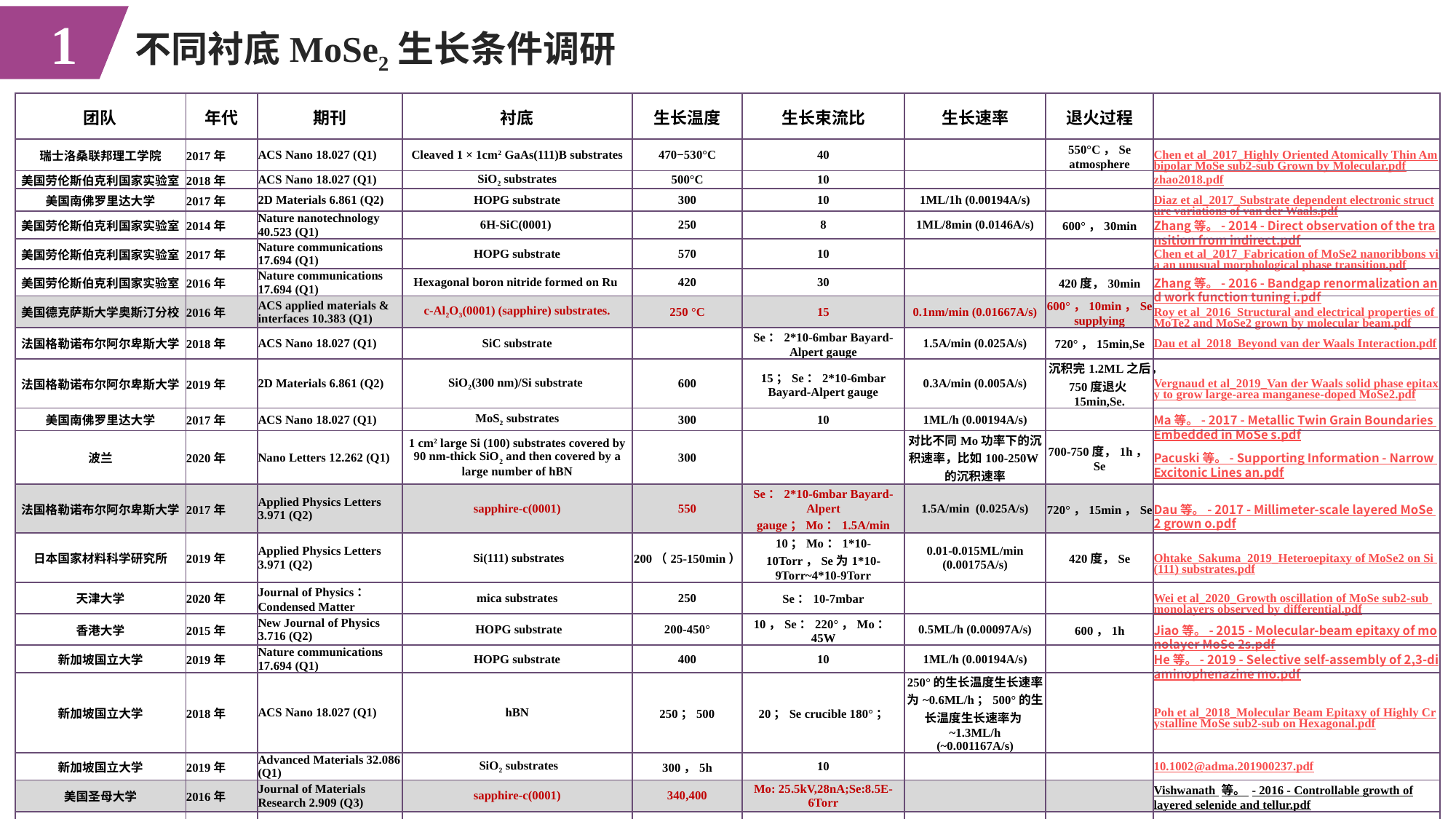

1
不同衬底MoSe2生长条件调研
| 团队 | 年代 | 期刊 | 衬底 | 生长温度 | 生长束流比 | 生长速率 | 退火过程 |  |
| --- | --- | --- | --- | --- | --- | --- | --- | --- |
| 瑞士洛桑联邦理工学院 | 2017年 | ACS Nano 18.027 (Q1) | Cleaved 1 × 1cm2 GaAs(111)B substrates | 470−530°C | 40 |  | 550°C，Se atmosphere | Chen et al\_2017\_Highly Oriented Atomically Thin Ambipolar MoSe sub2-sub Grown by Molecular.pdf |
| 美国劳伦斯伯克利国家实验室 | 2018年 | ACS Nano 18.027 (Q1) | SiO2 substrates | 500°C | 10 |  |  | zhao2018.pdf |
| 美国南佛罗里达大学 | 2017年 | 2D Materials 6.861 (Q2) | HOPG substrate | 300 | 10 | 1ML/1h (0.00194A/s) |  | Diaz et al\_2017\_Substrate dependent electronic structure variations of van der Waals.pdf |
| 美国劳伦斯伯克利国家实验室 | 2014年 | Nature nanotechnology 40.523 (Q1) | 6H-SiC(0001) | 250 | 8 | 1ML/8min (0.0146A/s) | 600°，30min | Zhang 等。 - 2014 - Direct observation of the transition from indirect.pdf |
| 美国劳伦斯伯克利国家实验室 | 2017年 | Nature communications 17.694 (Q1) | HOPG substrate | 570 | 10 |  |  | Chen et al\_2017\_Fabrication of MoSe2 nanoribbons via an unusual morphological phase transition.pdf |
| 美国劳伦斯伯克利国家实验室 | 2016年 | Nature communications 17.694 (Q1) | Hexagonal boron nitride formed on Ru | 420 | 30 |  | 420度，30min | Zhang 等。 - 2016 - Bandgap renormalization and work function tuning i.pdf |
| 美国德克萨斯大学奥斯汀分校 | 2016年 | ACS applied materials & interfaces 10.383 (Q1) | c-Al2O3(0001) (sapphire) substrates. | 250 °C | 15 | 0.1nm/min (0.01667A/s) | 600°，10min，Se supplying | Roy et al\_2016\_Structural and electrical properties of MoTe2 and MoSe2 grown by molecular beam.pdf |
| 法国格勒诺布尔阿尔卑斯大学 | 2018年 | ACS Nano 18.027 (Q1) | SiC substrate |  | Se：2\*10-6mbar Bayard-Alpert gauge | 1.5A/min (0.025A/s) | 720°，15min,Se | Dau et al\_2018\_Beyond van der Waals Interaction.pdf |
| 法国格勒诺布尔阿尔卑斯大学 | 2019年 | 2D Materials 6.861 (Q2) | SiO2(300 nm)/Si substrate | 600 | 15；Se：2\*10-6mbar Bayard-Alpert gauge | 0.3A/min (0.005A/s) | 沉积完1.2ML之后，750度退火15min,Se. | Vergnaud et al\_2019\_Van der Waals solid phase epitaxy to grow large-area manganese-doped MoSe2.pdf |
| 美国南佛罗里达大学 | 2017年 | ACS Nano 18.027 (Q1) | MoS2 substrates | 300 | 10 | 1ML/h (0.00194A/s) |  | Ma 等。 - 2017 - Metallic Twin Grain Boundaries Embedded in MoSe s.pdf |
| 波兰 | 2020年 | Nano Letters 12.262 (Q1) | 1 cm2 large Si (100) substrates covered by 90 nm-thick SiO2 and then covered by a large number of hBN | 300 |  | 对比不同Mo功率下的沉积速率，比如100-250W的沉积速率 | 700-750度，1h，Se | Pacuski 等。 - Supporting Information - Narrow Excitonic Lines an.pdf |
| 法国格勒诺布尔阿尔卑斯大学 | 2017年 | Applied Physics Letters 3.971 (Q2) | sapphire-c(0001) | 550 | Se：2\*10-6mbar Bayard-Alpert gauge；Mo：1.5A/min | 1.5A/min (0.025A/s) | 720°，15min，Se | Dau 等。 - 2017 - Millimeter-scale layered MoSe 2 grown o.pdf |
| 日本国家材料科学研究所 | 2019年 | Applied Physics Letters 3.971 (Q2) | Si(111) substrates | 200（25-150min） | 10；Mo：1\*10-10Torr，Se为1\*10-9Torr~4\*10-9Torr | 0.01-0.015ML/min (0.00175A/s) | 420度，Se | Ohtake\_Sakuma\_2019\_Heteroepitaxy of MoSe2 on Si (111) substrates.pdf |
| 天津大学 | 2020年 | Journal of Physics：Condensed Matter | mica substrates | 250 | Se：10-7mbar |  |  | Wei et al\_2020\_Growth oscillation of MoSe sub2-sub monolayers observed by differential.pdf |
| 香港大学 | 2015年 | New Journal of Physics 3.716 (Q2) | HOPG substrate | 200-450° | 10，Se：220°，Mo：45W | 0.5ML/h (0.00097A/s) | 600，1h | Jiao 等。 - 2015 - Molecular-beam epitaxy of monolayer MoSe 2s.pdf |
| 新加坡国立大学 | 2019年 | Nature communications 17.694 (Q1) | HOPG substrate | 400 | 10 | 1ML/h (0.00194A/s) |  | He 等。 - 2019 - Selective self-assembly of 2,3-diaminophenazine mo.pdf |
| 新加坡国立大学 | 2018年 | ACS Nano 18.027 (Q1) | hBN | 250；500 | 20；Se crucible 180°； | 250°的生长温度生长速率为~0.6ML/h；500°的生长温度生长速率为~1.3ML/h (~0.001167A/s) |  | Poh et al\_2018\_Molecular Beam Epitaxy of Highly Crystalline MoSe sub2-sub on Hexagonal.pdf |
| 新加坡国立大学 | 2019年 | Advanced Materials 32.086 (Q1) | SiO2 substrates | 300，5h | 10 |  |  | 10.1002@adma.201900237.pdf |
| 美国圣母大学 | 2016年 | Journal of Materials Research 2.909 (Q3) | sapphire-c(0001) | 340,400 | Mo: 25.5kV,28nA;Se:8.5E-6Torr |  |  | Vishwanath 等。 - 2016 - Controllable growth of layered selenide and tellur.pdf |
| 新加坡国立大学 | 2020年 |  | SiO2 substrates | 500 | 10 |  |  | Dan et al\_2020\_A hierarchical active-learning framework for classifying structural motifs in.pdf |
| 天津大学 | 2017年 | Nanotechnology 3.953 (Q2) | sapphire-c(0001) （KJMT Crop) | 250 | 200?,Se:0.2A/s;Mo:0.001A/s |  |  | Dan et al\_2020\_A hierarchical active-learning framework for classifying structural motifs in.pdf |